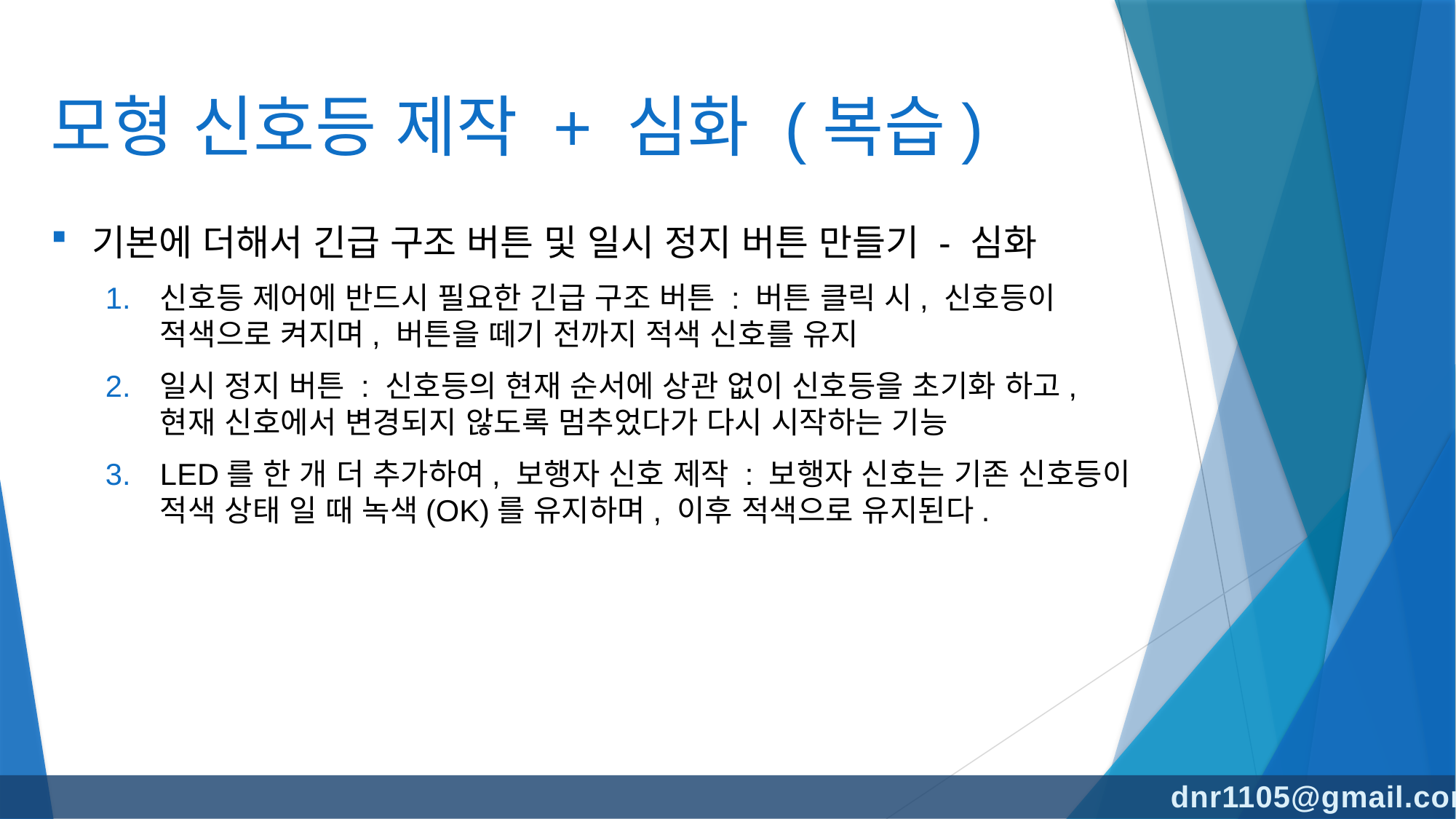

# 모형 신호등 제작 + 심화 (복습)
기본에 더해서 긴급 구조 버튼 및 일시 정지 버튼 만들기 - 심화
신호등 제어에 반드시 필요한 긴급 구조 버튼 : 버튼 클릭 시, 신호등이 적색으로 켜지며, 버튼을 떼기 전까지 적색 신호를 유지
일시 정지 버튼 : 신호등의 현재 순서에 상관 없이 신호등을 초기화 하고, 현재 신호에서 변경되지 않도록 멈추었다가 다시 시작하는 기능
LED를 한 개 더 추가하여, 보행자 신호 제작 : 보행자 신호는 기존 신호등이 적색 상태 일 때 녹색(OK)를 유지하며, 이후 적색으로 유지된다.